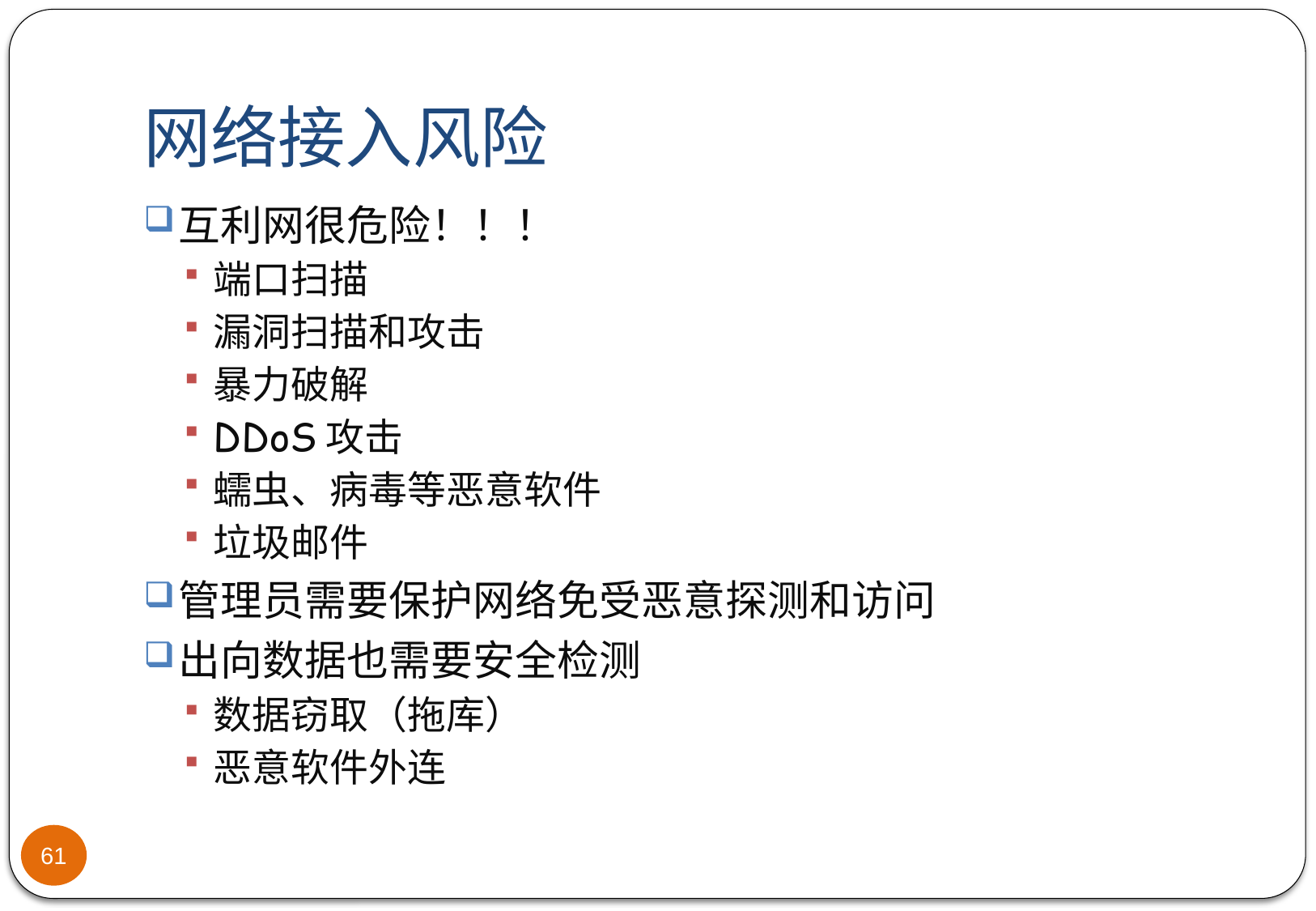

# 网络接入风险
互利网很危险！！！
端口扫描
漏洞扫描和攻击
暴力破解
DDoS攻击
蠕虫、病毒等恶意软件
垃圾邮件
管理员需要保护网络免受恶意探测和访问
出向数据也需要安全检测
数据窃取（拖库）
恶意软件外连
61